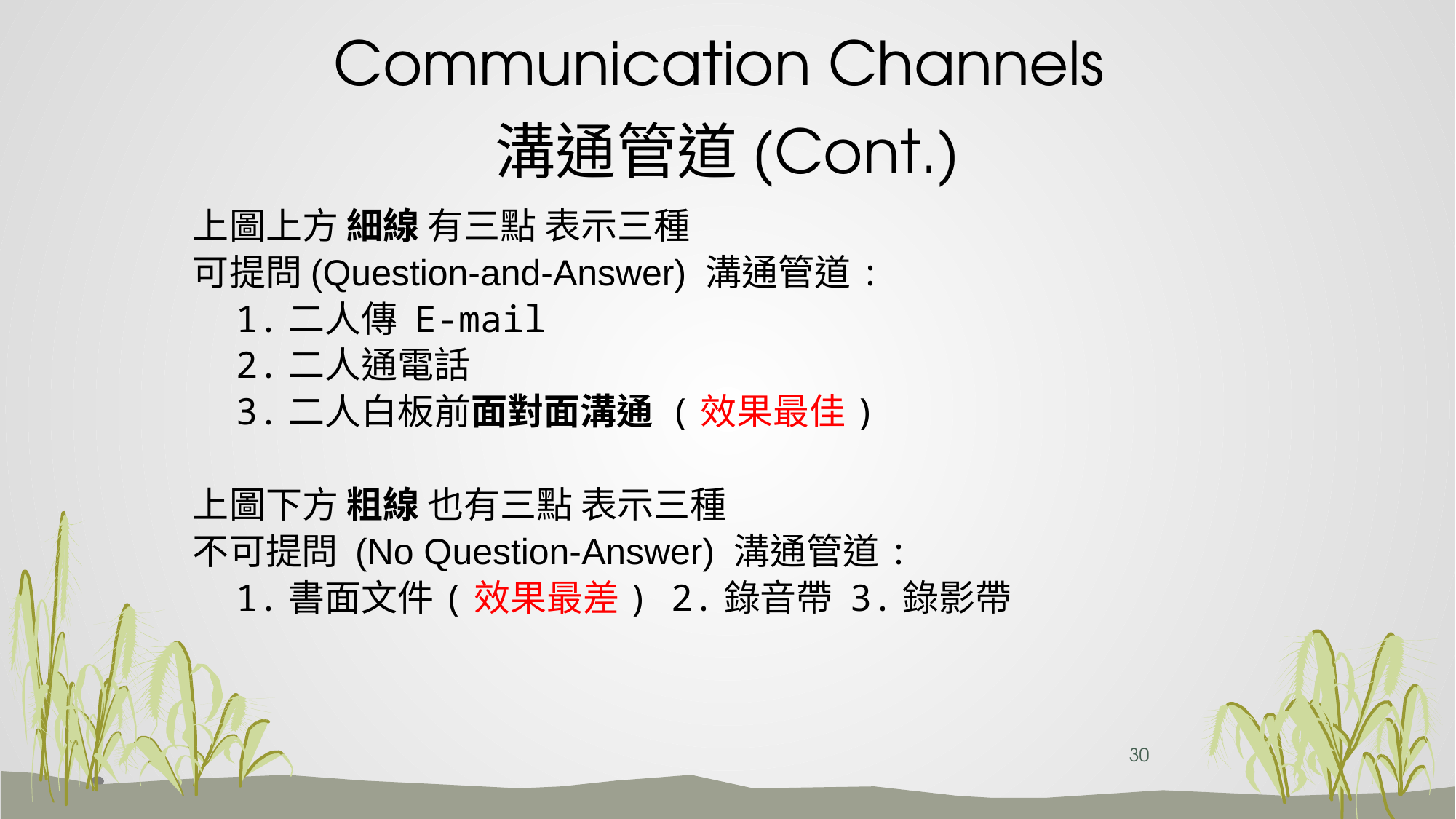

# Communication Channels 溝通管道(Cont.)
上圖上方 細線 有三點 表示三種
可提問(Question-and-Answer) 溝通管道:
  1.二人傳 E-mail
  2.二人通電話
  3.二人白板前面對面溝通 (效果最佳)

上圖下方 粗線 也有三點 表示三種
不可提問 (No Question-Answer) 溝通管道:
  1.書面文件(效果最差) 2.錄音帶 3.錄影帶
30